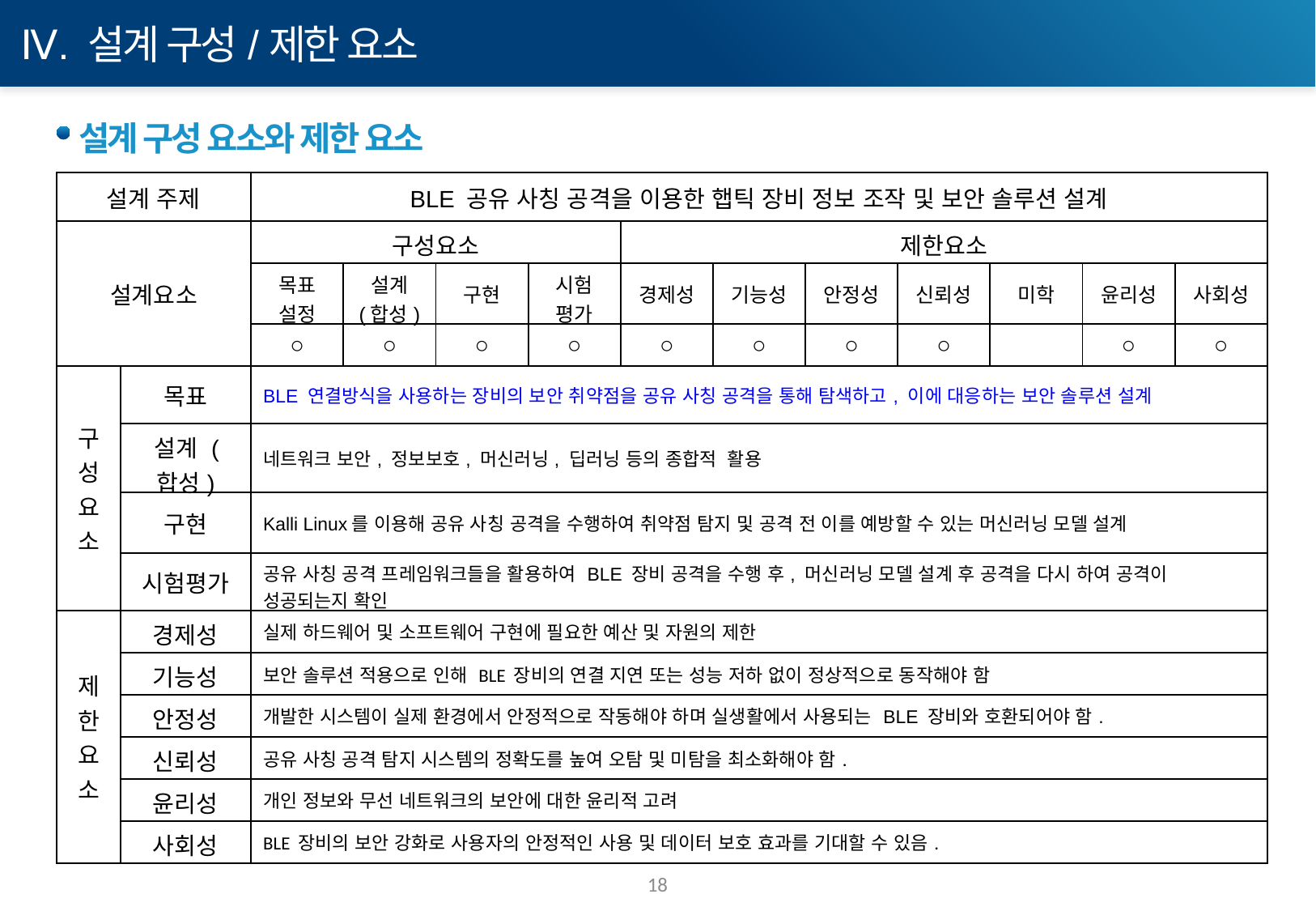

Ⅳ. 설계 구성/제한 요소
설계 구성 요소와 제한 요소

| 설계 주제​ |  | BLE 공유 사칭 공격을 이용한 햅틱 장비 정보 조작 및 보안 솔루션 설계 |  |  |  |  |  |  |  |  |  |  |
| --- | --- | --- | --- | --- | --- | --- | --- | --- | --- | --- | --- | --- |
| 설계요소 |  | 구성요소 |  |  |  | 제한요소 |  |  |  |  |  |  |
|  |  | 목표 설정 | 설계 (합성) | 구현 | 시험 평가 | 경제성 | 기능성 | 안정성 | 신뢰성 | 미학 | 윤리성 | 사회성 |
|  |  | ○ | ○ | ○ | ○ | ○ | ○ | ○ | ○ |  | ○ | ○ |
| 구성 요소 | 목표 | BLE 연결방식을 사용하는 장비의 보안 취약점을 공유 사칭 공격을 통해 탐색하고, 이에 대응하는 보안 솔루션 설계 |  |  |  |  |  |  |  |  |  |  |
|  | ​설계 (합성) | 네트워크 보안, 정보보호, 머신러닝, 딥러닝 등의 종합적 활용 |  |  |  |  |  |  |  |  |  |  |
|  | 구현 | Kalli Linux를 이용해 공유 사칭 공격을 수행하여 취약점 탐지 및 공격 전 이를 예방할 수 있는 머신러닝 모델 설계 |  |  |  |  |  |  |  |  |  |  |
|  | 시험평가 | 공유 사칭 공격 프레임워크들을 활용하여 BLE 장비 공격을 수행 후, 머신러닝 모델 설계 후 공격을 다시 하여 공격이 성공되는지 확인 |  |  |  |  |  |  |  |  |  |  |
| 제한요소 | 경제성 | 실제 하드웨어 및 소프트웨어 구현에 필요한 예산 및 자원의 제한 |  |  |  |  |  |  |  |  |  |  |
|  | 기능성 | 보안 솔루션 적용으로 인해 BLE 장비의 연결 지연 또는 성능 저하 없이 정상적으로 동작해야 함 |  |  |  |  |  |  |  |  |  |  |
|  | 안정성 | 개발한 시스템이 실제 환경에서 안정적으로 작동해야 하며 실생활에서 사용되는 BLE 장비와 호환되어야 함. |  |  |  |  |  |  |  |  |  |  |
|  | 신뢰성 | 공유 사칭 공격 탐지 시스템의 정확도를 높여 오탐 및 미탐을 최소화해야 함. |  |  |  |  |  |  |  |  |  |  |
|  | 윤리성 | 개인 정보와 무선 네트워크의 보안에 대한 윤리적 고려 |  |  |  |  |  |  |  |  |  |  |
|  | 사회성 | BLE 장비의 보안 강화로 사용자의 안정적인 사용 및 데이터 보호 효과를 기대할 수 있음. |  |  |  |  |  |  |  |  |  |  |
18